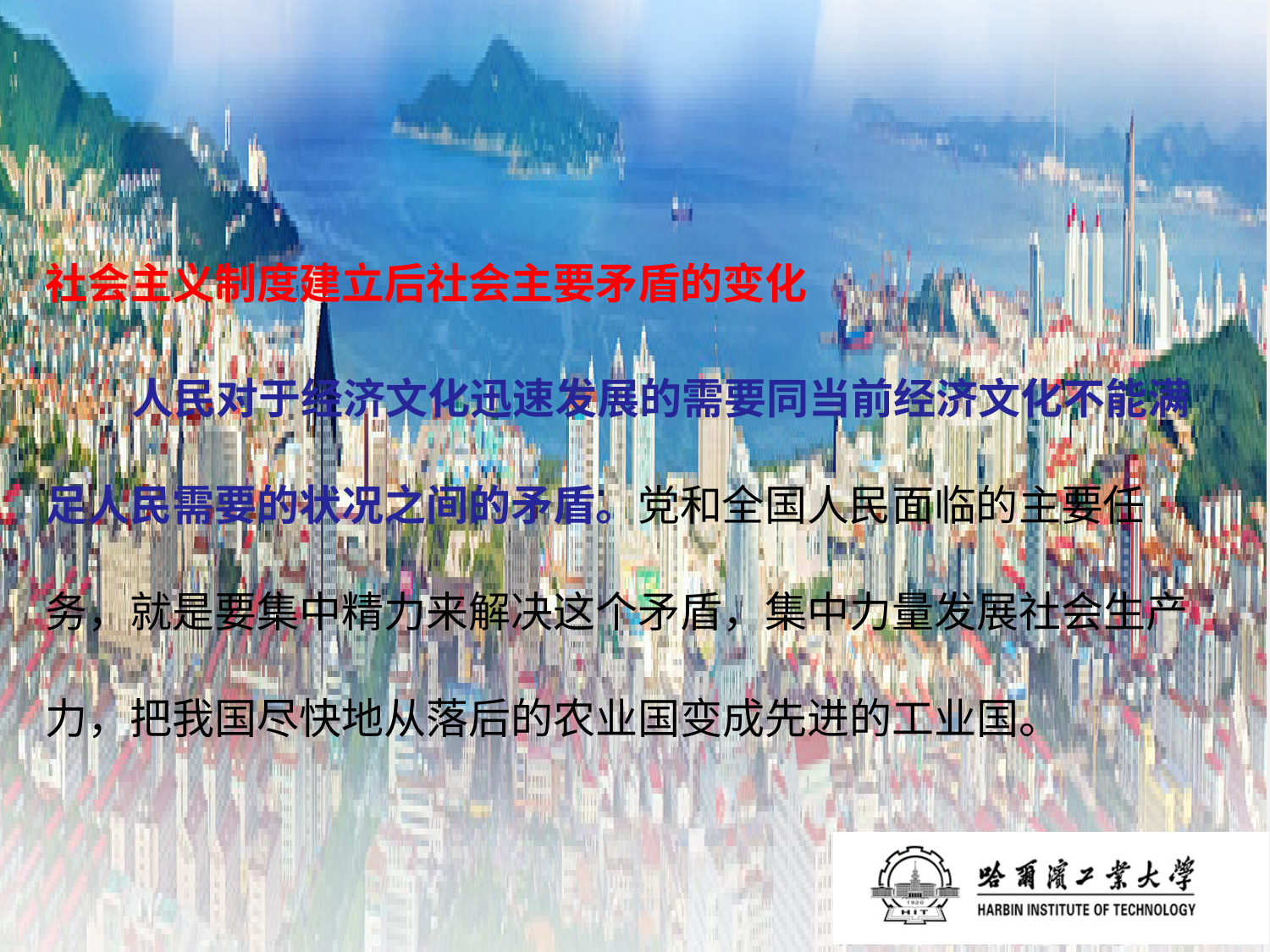

社会主义制度建立后社会主要矛盾的变化
        人民对于经济文化迅速发展的需要同当前经济文化不能满足人民需要的状况之间的矛盾。党和全国人民面临的主要任务，就是要集中精力来解决这个矛盾，集中力量发展社会生产力，把我国尽快地从落后的农业国变成先进的工业国。